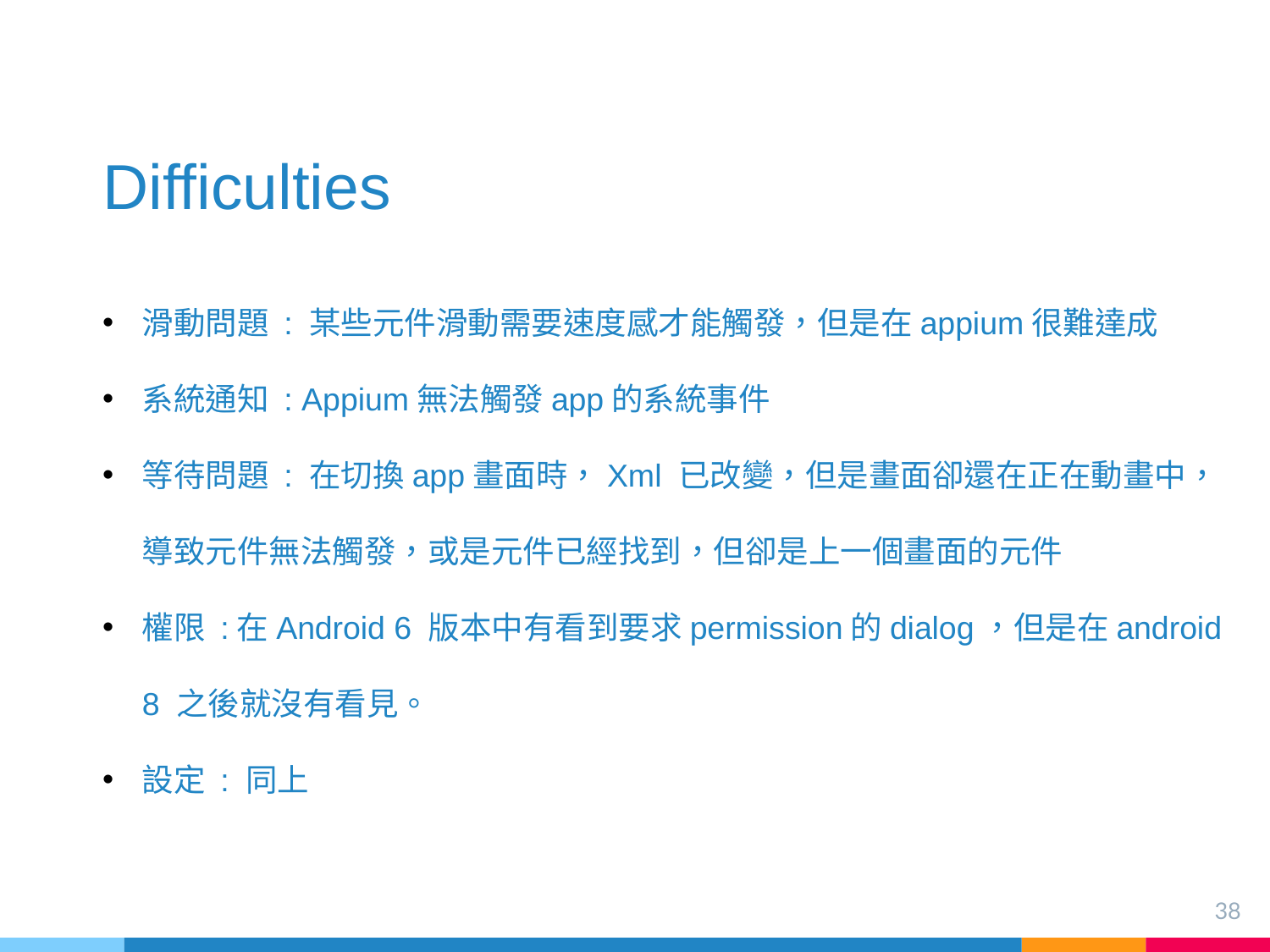

# Difficulties
滑動問題 : 某些元件滑動需要速度感才能觸發，但是在appium很難達成
系統通知 : Appium無法觸發app的系統事件
等待問題 : 在切換app畫面時，Xml 已改變，但是畫面卻還在正在動畫中，導致元件無法觸發，或是元件已經找到，但卻是上一個畫面的元件
權限 :在Android 6 版本中有看到要求permission的dialog，但是在android 8 之後就沒有看見。
設定 : 同上

38